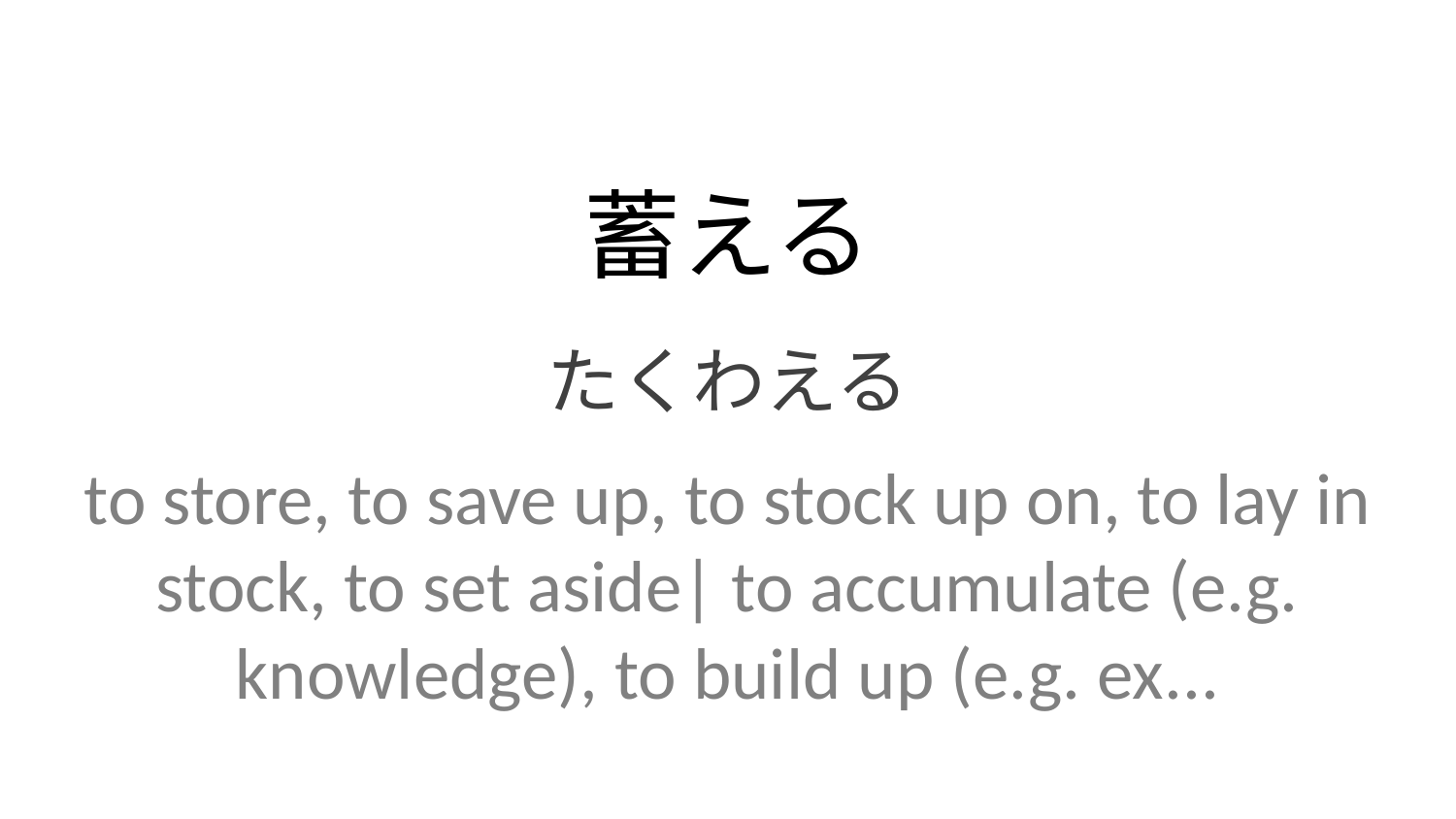

蓄える

たくわえる
to store, to save up, to stock up on, to lay in stock, to set aside| to accumulate (e.g. knowledge), to build up (e.g. ex...